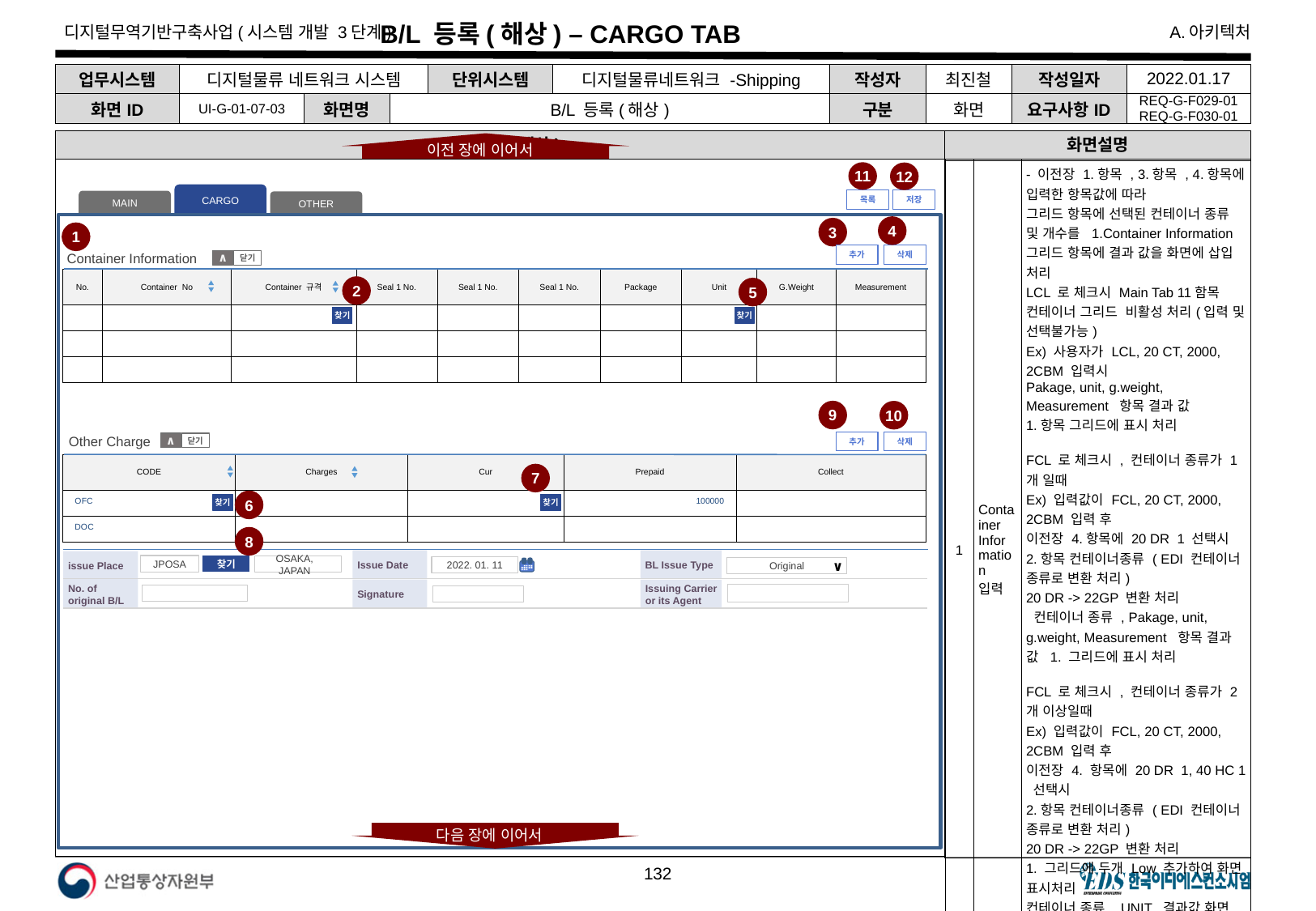

# B/L 등록(해상) – CARGO TAB
| 업무시스템 | 디지털물류 네트워크 시스템 |  |  | 단위시스템 | 디지털물류네트워크 -Shipping | 작성자 | 최진철 | 작성일자 | 2022.01.17 |
| --- | --- | --- | --- | --- | --- | --- | --- | --- | --- |
| 화면ID | UI-G-01-07-03 | 화면명 | B/L 등록(해상) |  |  | 구분 | 화면 | 요구사항ID | REQ-G-F029-01 REQ-G-F030-01 |
B/L 등록(해상)
화면설명

이전 장에 이어서

| 1 | Container Information 입력 | - 이전장 1.항목 , 3.항목 , 4.항목에 입력한 항목값에 따라 그리드 항목에 선택된 컨테이너 종류 및 개수를 1.Container Information 그리드 항목에 결과 값을 화면에 삽입 처리 LCL 로 체크시 Main Tab 11함목 컨테이너 그리드 비활성 처리(입력 및 선택불가능) Ex) 사용자가 LCL, 20 CT, 2000, 2CBM 입력시 Pakage, unit, g.weight, Measurement 항목 결과 값 1.항목 그리드에 표시 처리 FCL 로 체크시 , 컨테이너 종류가 1개 일때 Ex) 입력값이 FCL, 20 CT, 2000, 2CBM 입력 후 이전장 4.항목에 20 DR 1 선택시 2.항목 컨테이너종류 ( EDI 컨테이너 종류로 변환 처리) 20 DR -> 22GP 변환 처리 컨테이너 종류 , Pakage, unit, g.weight, Measurement 항목 결과 값 1. 그리드에 표시 처리 FCL 로 체크시 , 컨테이너 종류가 2개 이상일때 Ex) 입력값이 FCL, 20 CT, 2000, 2CBM 입력 후 이전장 4. 항목에 20 DR 1, 40 HC 1 선택시 2.항목 컨테이너종류 ( EDI 컨테이너 종류로 변환 처리) 20 DR -> 22GP 변환 처리 1. 그리드에 두개 Low 추가하여 화면 표시처리 컨테이너 종류 , UNIT 결과값 화면 표시 처리 |
| --- | --- | --- |
| 2 | 컨테이너종류찾기 | 컨테이너종류코드 팝업(UI-G-00-00-14) 호출 |

11
12
CARGO
저장
목록
MAIN
OTHER

4
3
1
삭제
추가
Container Information
닫기
∧
| No. | Container No | Container 규격 | Seal 1 No. | Seal 1 No. | Seal 1 No. | Package | Unit | G.Weight | Measurement |
| --- | --- | --- | --- | --- | --- | --- | --- | --- | --- |
|  |  |  |  |  |  |  |  |  |  |
|  |  |  |  |  |  |  |  |  |  |
|  |  |  |  |  |  |  |  |  |  |
2
5

찾기
찾기
9
10
Other Charge
삭제
추가
닫기
∧
| CODE | Charges | Cur | Prepaid | Collect |
| --- | --- | --- | --- | --- |
| OFC |  |  | 100000 |  |
| DOC |  |  |  |  |
7

6
찾기
찾기
8
BL Issue Type
Issue Date
issue Place
JPOSA
OSAKA, JAPAN
찾기
2022. 01. 11

Original
∨
Signature
No. of original B/L
Issuing Carrier or its Agent

다음 장에 이어서